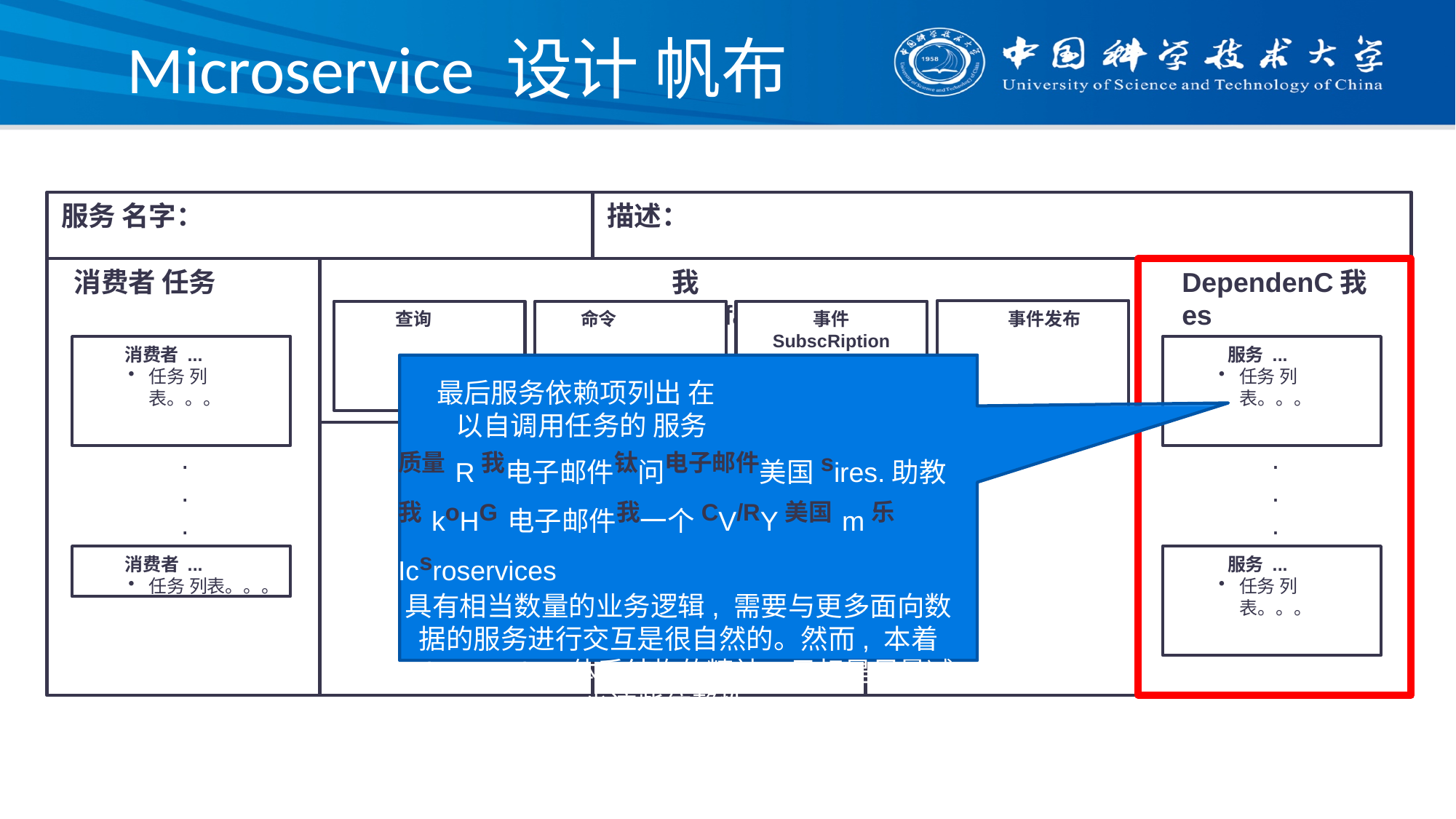

# Microservice 设计 帆布

描述：
服务 名字：

我nterface
消费者 任务
DependenC我es

事件发布
查询
命令
事件
SubscRiptions

消费者 ...
任务 列表。。。
服务 ...
任务 列表。。。

最后服务依赖项列出 在
以自调用任务的 服务

数据
质量R我电子邮件钛问电子邮件美国sires.助教我koHG电子邮件我一个CV/RY美国m乐Icsroservices
具有相当数量的业务逻辑, 需要与更多面向数据的服务进行交互是很自然的。然而, 本着 microservice 体系结构的精神, 目标是尽量减少这些依赖性。
.
.
.
.
.
.

消费者 ...
任务 列表。。。

服务 ...
任务 列表。。。